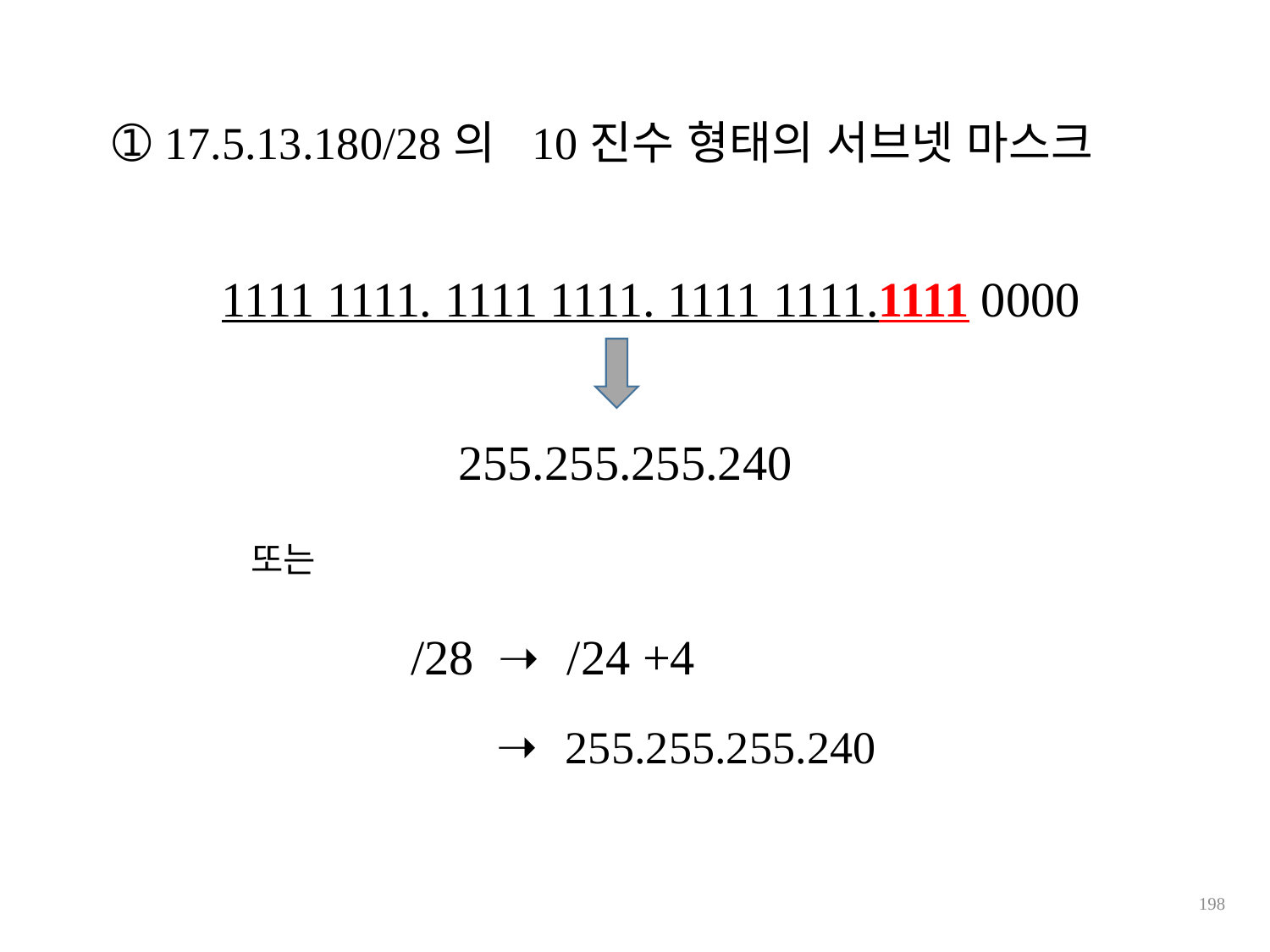

➀ 17.5.13.180/28의  10진수 형태의 서브넷 마스크
1111 1111. 1111 1111. 1111 1111.1111 0000

255.255.255.240
또는
/28  ➝  /24 +4
       ➝  255.255.255.240
198